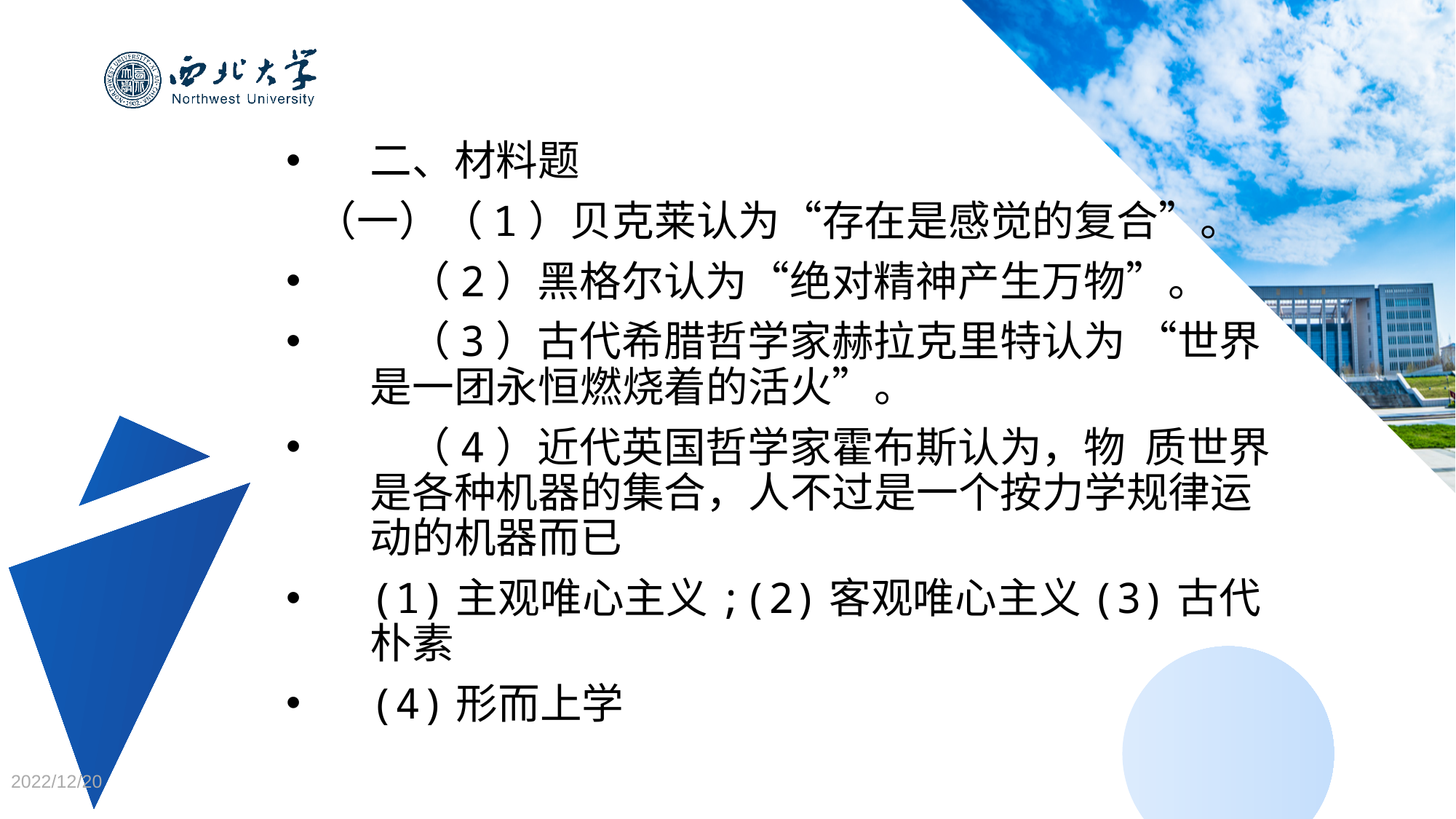

二、材料题
  （一）（1）贝克莱认为“存在是感觉的复合”。
   （2）黑格尔认为“绝对精神产生万物”。
   （3）古代希腊哲学家赫拉克里特认为 “世界是一团永恒燃烧着的活火”。
   （4）近代英国哲学家霍布斯认为，物  质世界是各种机器的集合，人不过是一个按力学规律运动的机器而已
(1)主观唯心主义;(2)客观唯心主义(3)古代朴素
(4)形而上学
2022/12/20